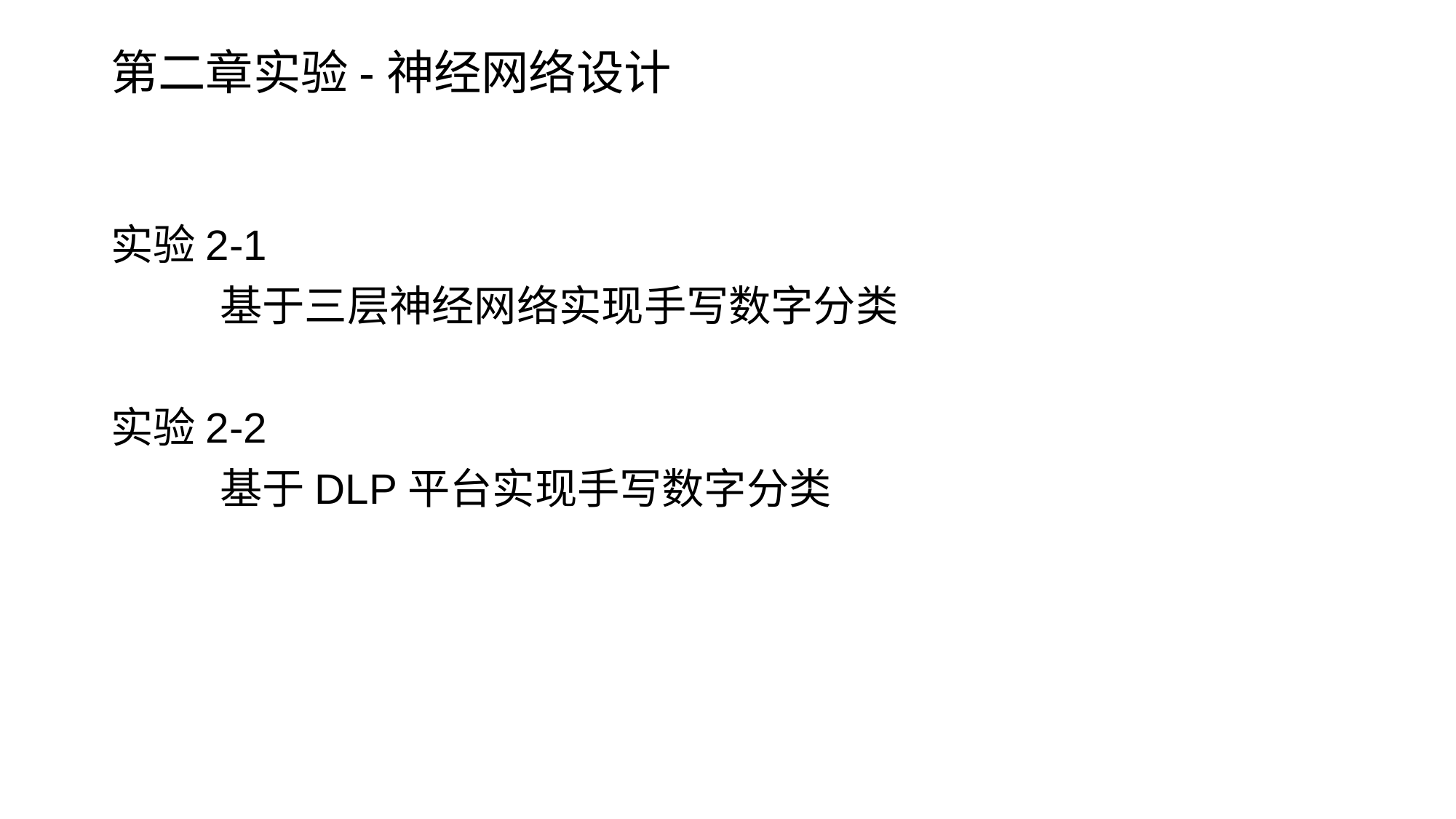

# 第二章实验-神经网络设计
实验2-1
	基于三层神经网络实现手写数字分类

实验2-2
	基于DLP平台实现手写数字分类